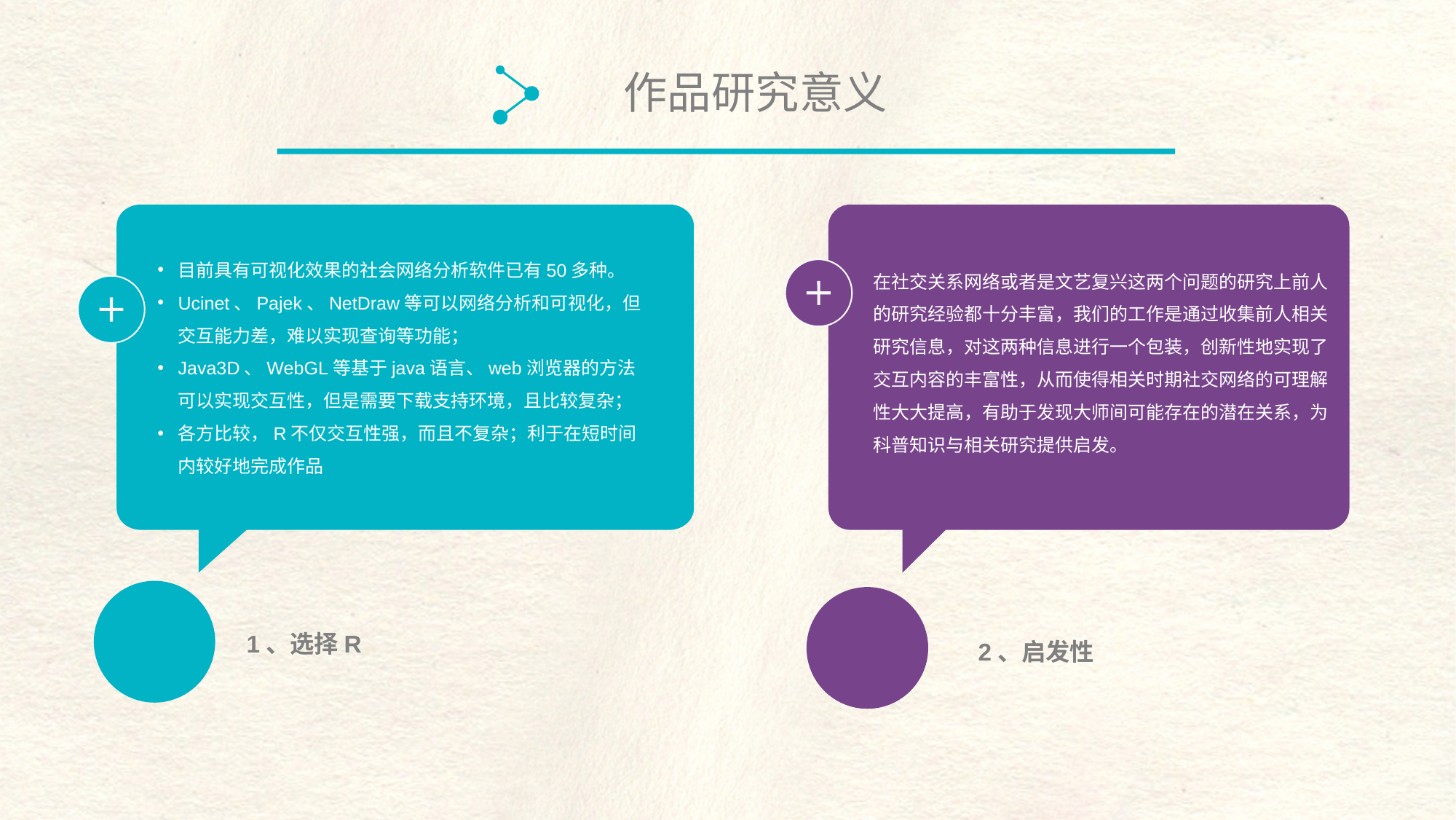

作品研究意义

目前具有可视化效果的社会网络分析软件已有50多种。
Ucinet、Pajek、NetDraw等可以网络分析和可视化，但交互能力差，难以实现查询等功能；
Java3D、WebGL等基于java语言、web浏览器的方法可以实现交互性，但是需要下载支持环境，且比较复杂；
各方比较，R不仅交互性强，而且不复杂；利于在短时间内较好地完成作品

在社交关系网络或者是文艺复兴这两个问题的研究上前人的研究经验都十分丰富，我们的工作是通过收集前人相关研究信息，对这两种信息进行一个包装，创新性地实现了交互内容的丰富性，从而使得相关时期社交网络的可理解性大大提高，有助于发现大师间可能存在的潜在关系，为科普知识与相关研究提供启发。

1、选择R
2、启发性